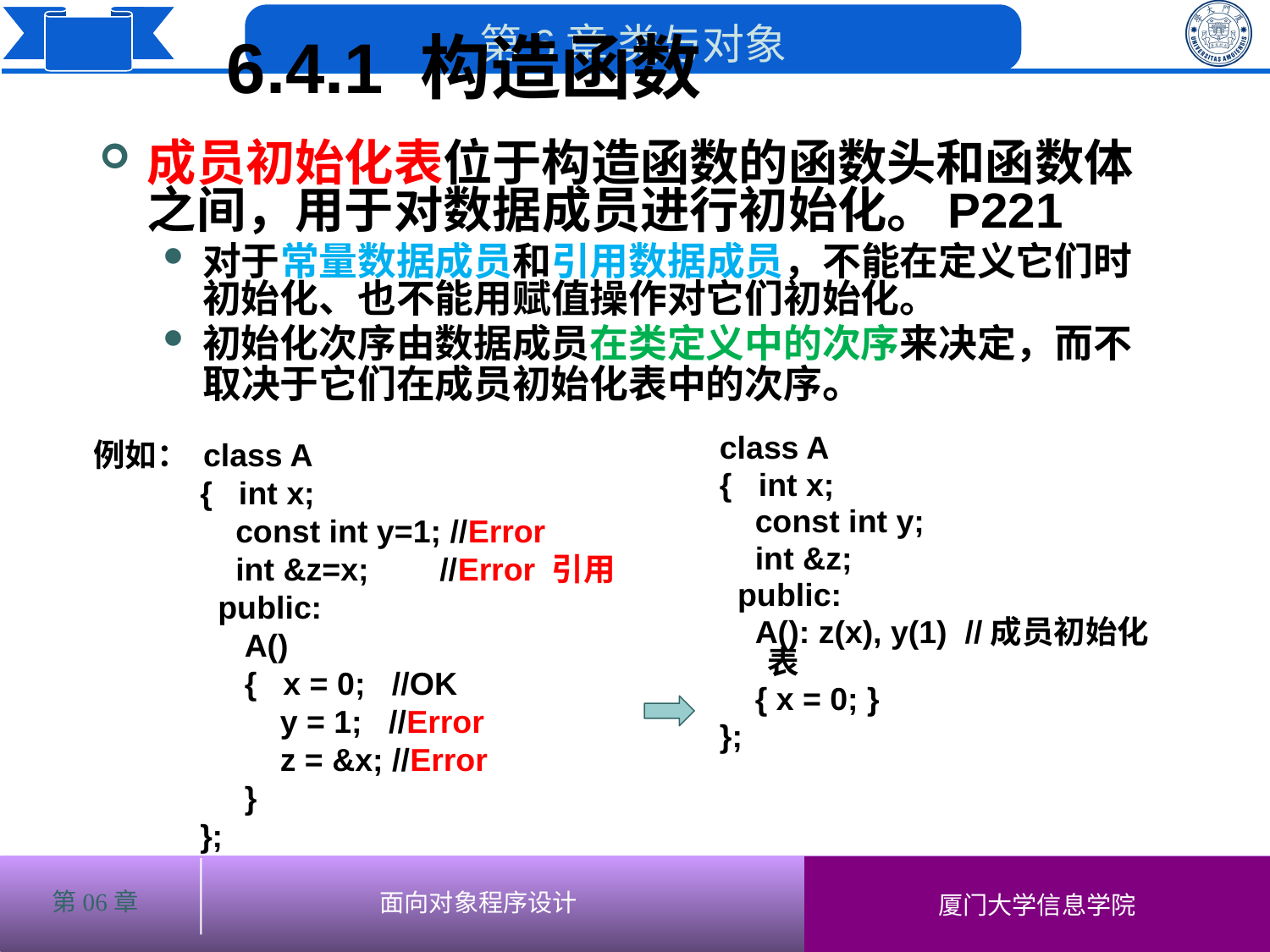

6.4.1 构造函数
# 成员初始化表位于构造函数的函数头和函数体之间，用于对数据成员进行初始化。P221
对于常量数据成员和引用数据成员，不能在定义它们时初始化、也不能用赋值操作对它们初始化。
初始化次序由数据成员在类定义中的次序来决定，而不取决于它们在成员初始化表中的次序。
例如： class A
            {   int x;
                const int y=1; //Error
                int &z=x;        //Error 引用
              public:
                 A()
                 {   x = 0;   //OK
                     y = 1;   //Error
                     z = &x; //Error
                 }
            };
class A
{   int x;
    const int y;
    int &z;
  public:
    A(): z(x), y(1)  //成员初始化表
    { x = 0; }
};

45